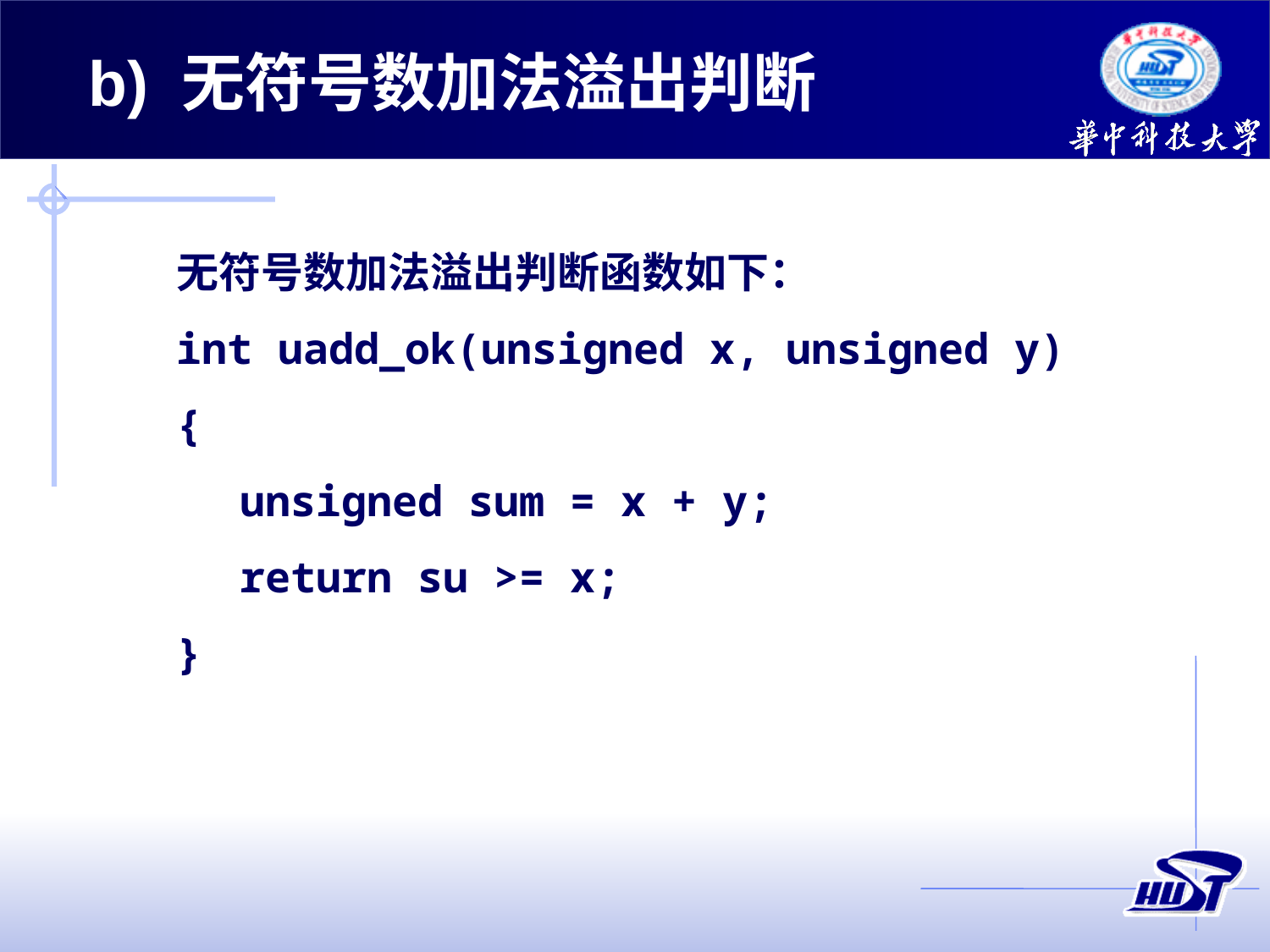

b) 无符号数加法溢出判断
无符号数加法溢出判断函数如下：
int uadd_ok(unsigned x, unsigned y)
{
unsigned sum = x + y;
return su >= x;
}